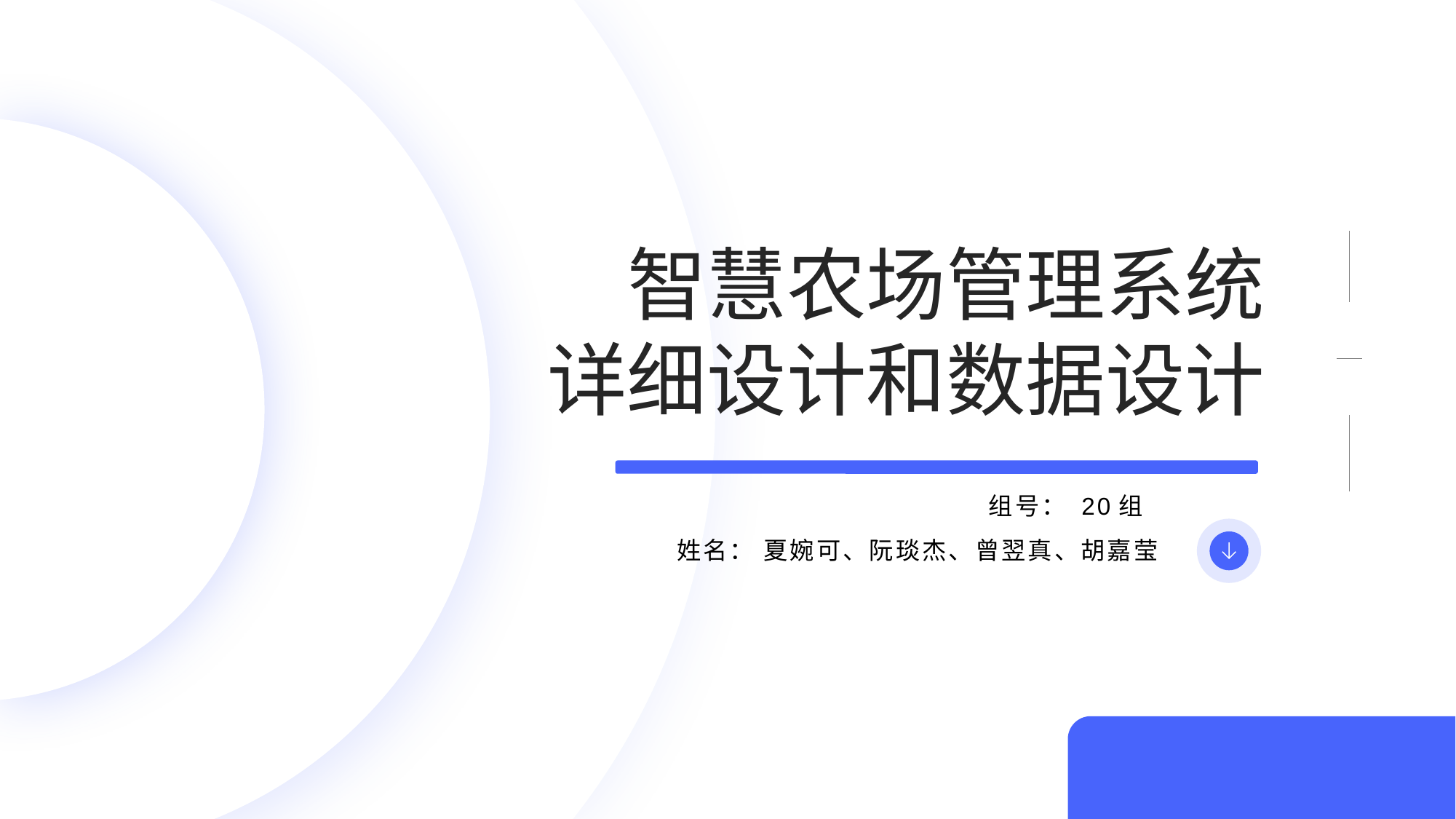

智慧农场管理系统
详细设计和数据设计
组号： 20组
姓名： 夏婉可、阮琰杰、曾翌真、胡嘉莹